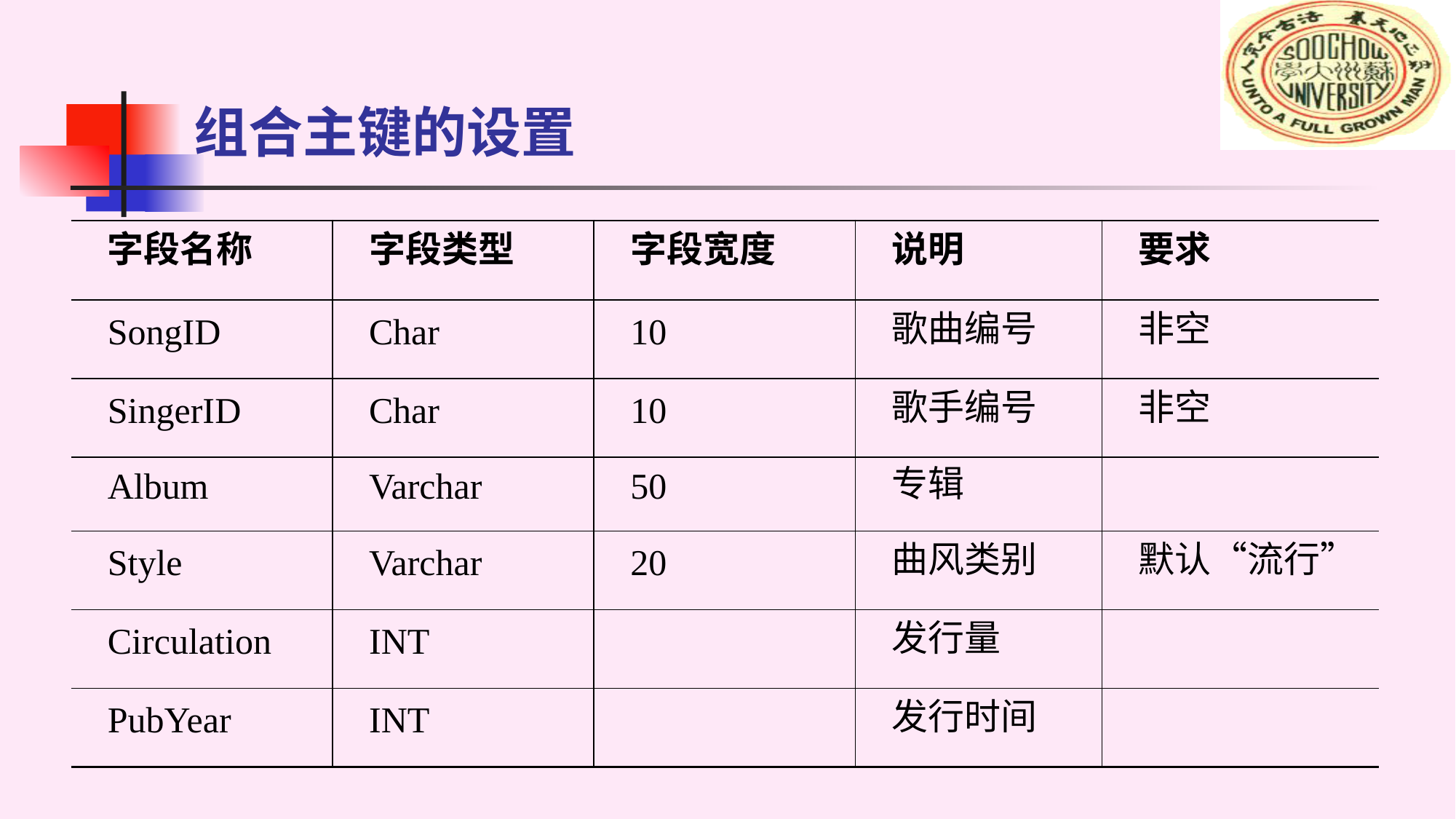

# 组合主键的设置
| 字段名称 | 字段类型 | 字段宽度 | 说明 | 要求 |
| --- | --- | --- | --- | --- |
| SongID | Char | 10 | 歌曲编号 | 非空 |
| SingerID | Char | 10 | 歌手编号 | 非空 |
| Album | Varchar | 50 | 专辑 |  |
| Style | Varchar | 20 | 曲风类别 | 默认“流行” |
| Circulation | INT |  | 发行量 |  |
| PubYear | INT |  | 发行时间 |  |